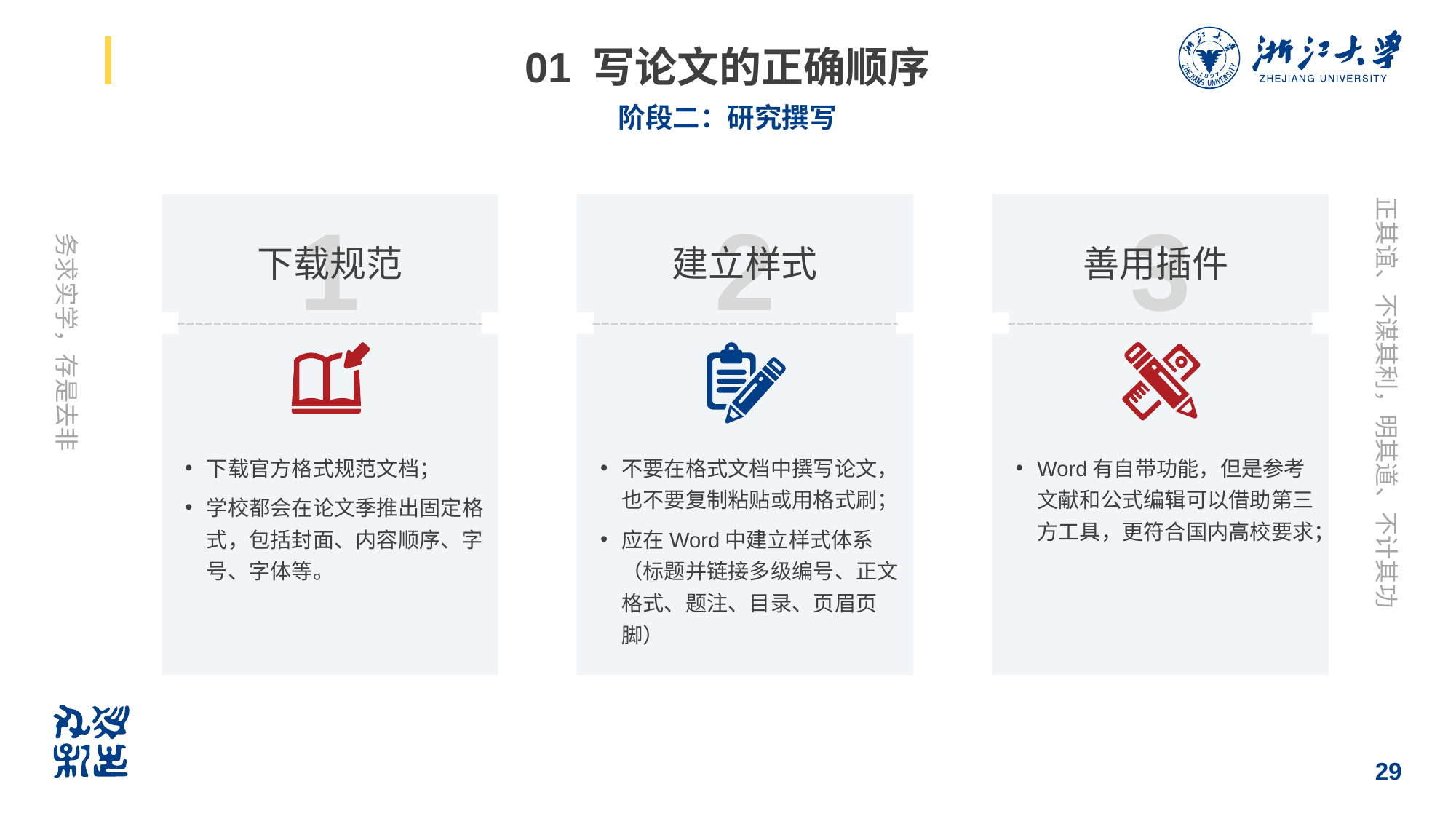

# 01 写论文的正确顺序
阶段二：研究撰写

1
2
3
下载规范
建立样式
善用插件

下载官方格式规范文档；
学校都会在论文季推出固定格式，包括封面、内容顺序、字号、字体等。
不要在格式文档中撰写论文，也不要复制粘贴或用格式刷；
应在Word中建立样式体系（标题并链接多级编号、正文格式、题注、目录、页眉页脚）
Word有自带功能，但是参考文献和公式编辑可以借助第三方工具，更符合国内高校要求；
29